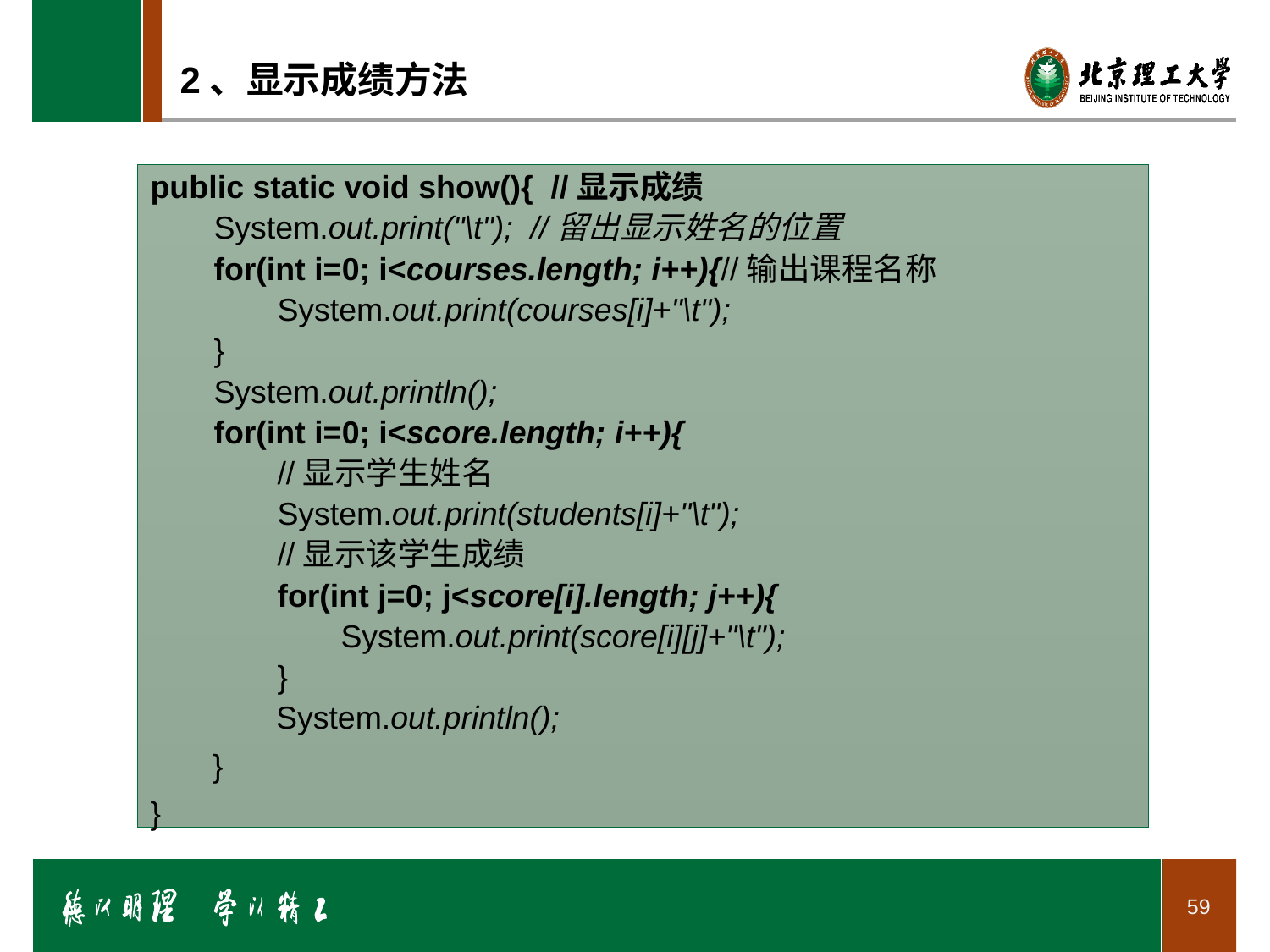

# 2、显示成绩方法
public static void show(){  //显示成绩
System.out.print("\t");  //留出显示姓名的位置
for(int i=0; i<courses.length; i++){//输出课程名称
System.out.print(courses[i]+"\t");
}
System.out.println();
for(int i=0; i<score.length; i++){
//显示学生姓名
System.out.print(students[i]+"\t");
//显示该学生成绩
for(int j=0; j<score[i].length; j++){
System.out.print(score[i][j]+"\t");
}
       System.out.println();
       }
}